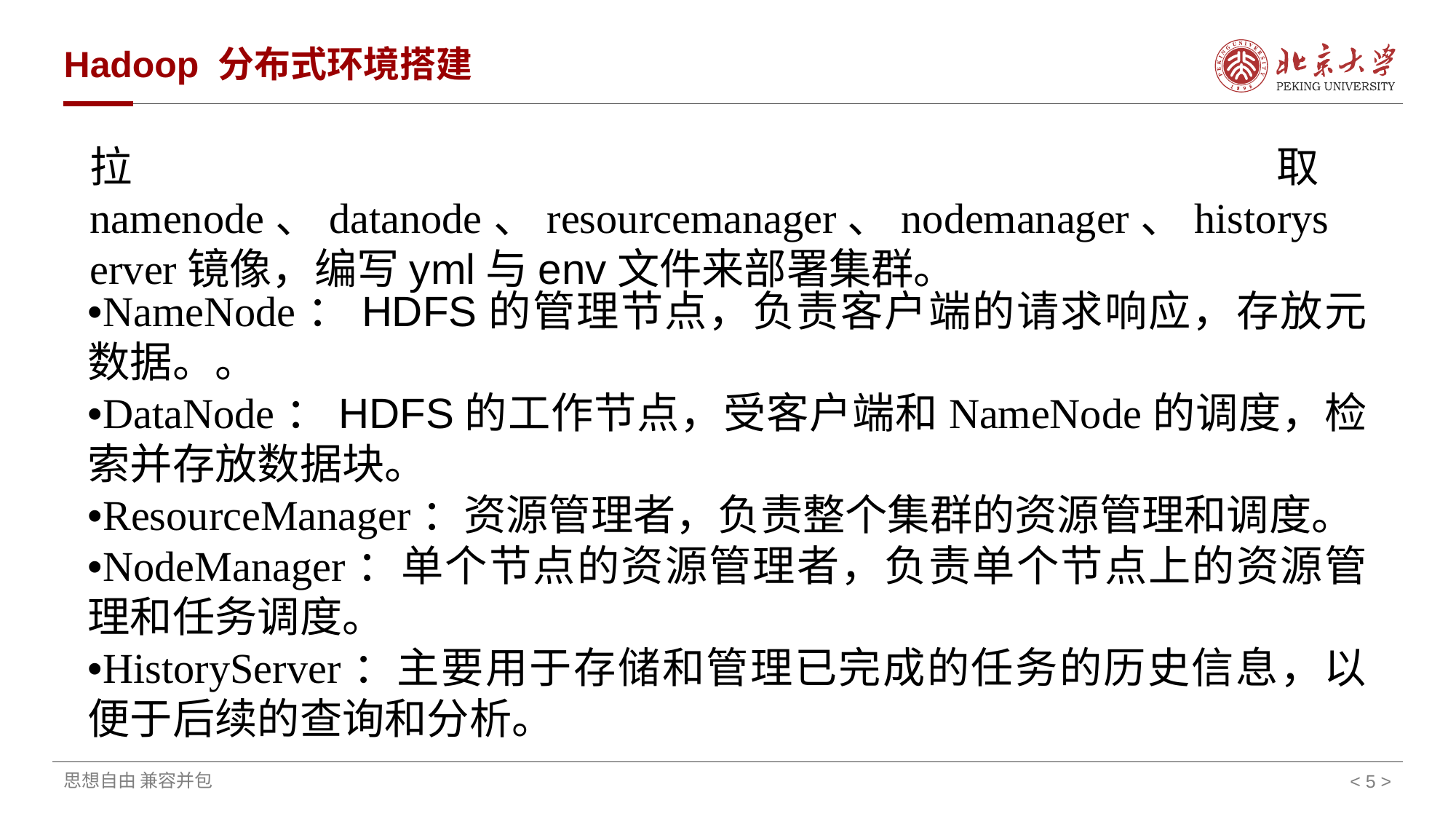

# Hadoop 分布式环境搭建
拉取namenode、datanode、resourcemanager、nodemanager、historyserver镜像，编写yml与env文件来部署集群。
•NameNode：HDFS的管理节点，负责客户端的请求响应，存放元数据。。
•DataNode：HDFS的工作节点，受客户端和NameNode的调度，检索并存放数据块。
•ResourceManager：资源管理者，负责整个集群的资源管理和调度。
•NodeManager：单个节点的资源管理者，负责单个节点上的资源管理和任务调度。
•HistoryServer：主要用于存储和管理已完成的任务的历史信息，以便于后续的查询和分析。

< 5 >